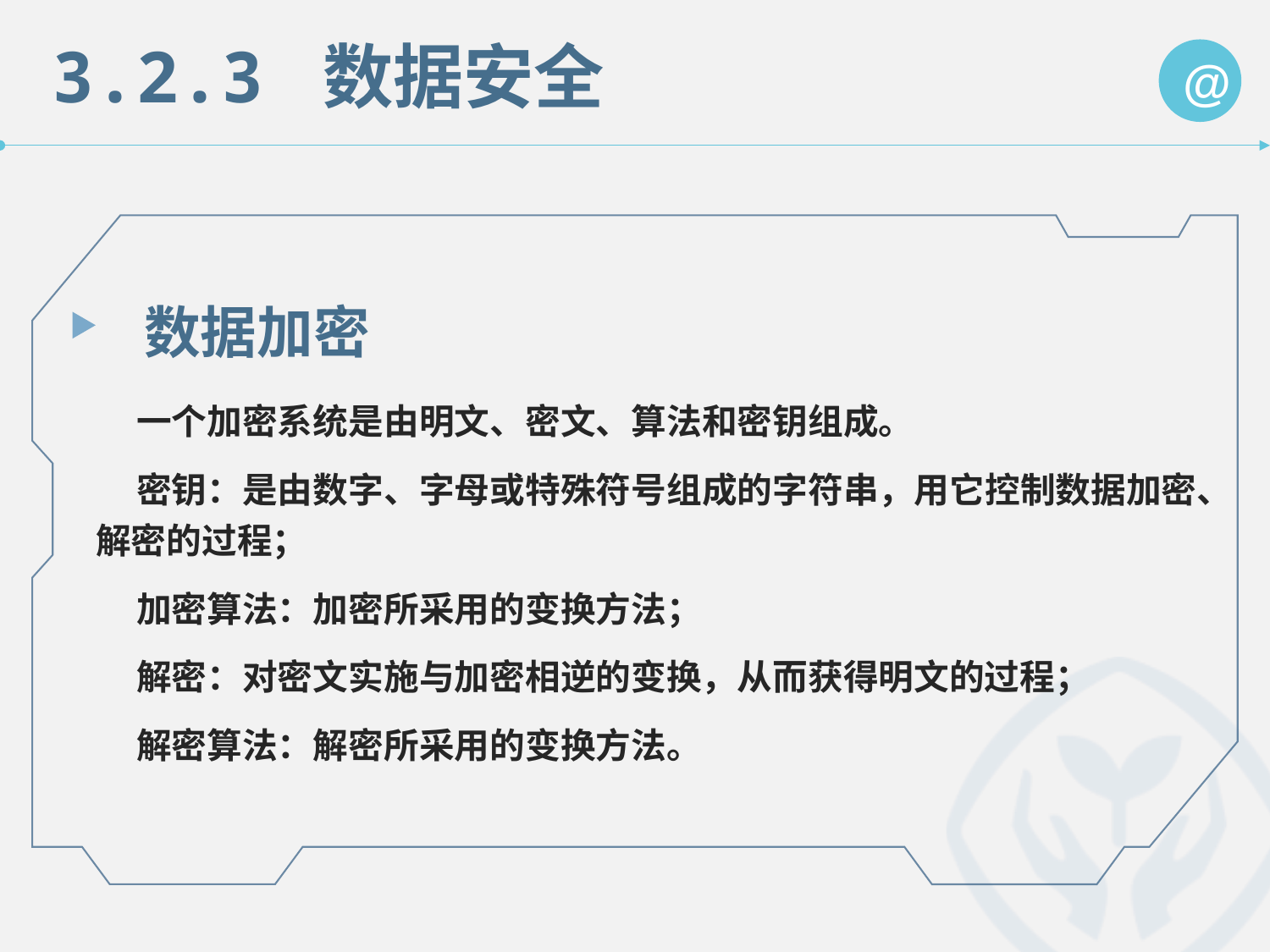

3.2.3 数据安全
@

数据加密

    一个加密系统是由明文、密文、算法和密钥组成。
    密钥：是由数字、字母或特殊符号组成的字符串，用它控制数据加密、解密的过程；
    加密算法：加密所采用的变换方法；
    解密：对密文实施与加密相逆的变换，从而获得明文的过程；
    解密算法：解密所采用的变换方法。